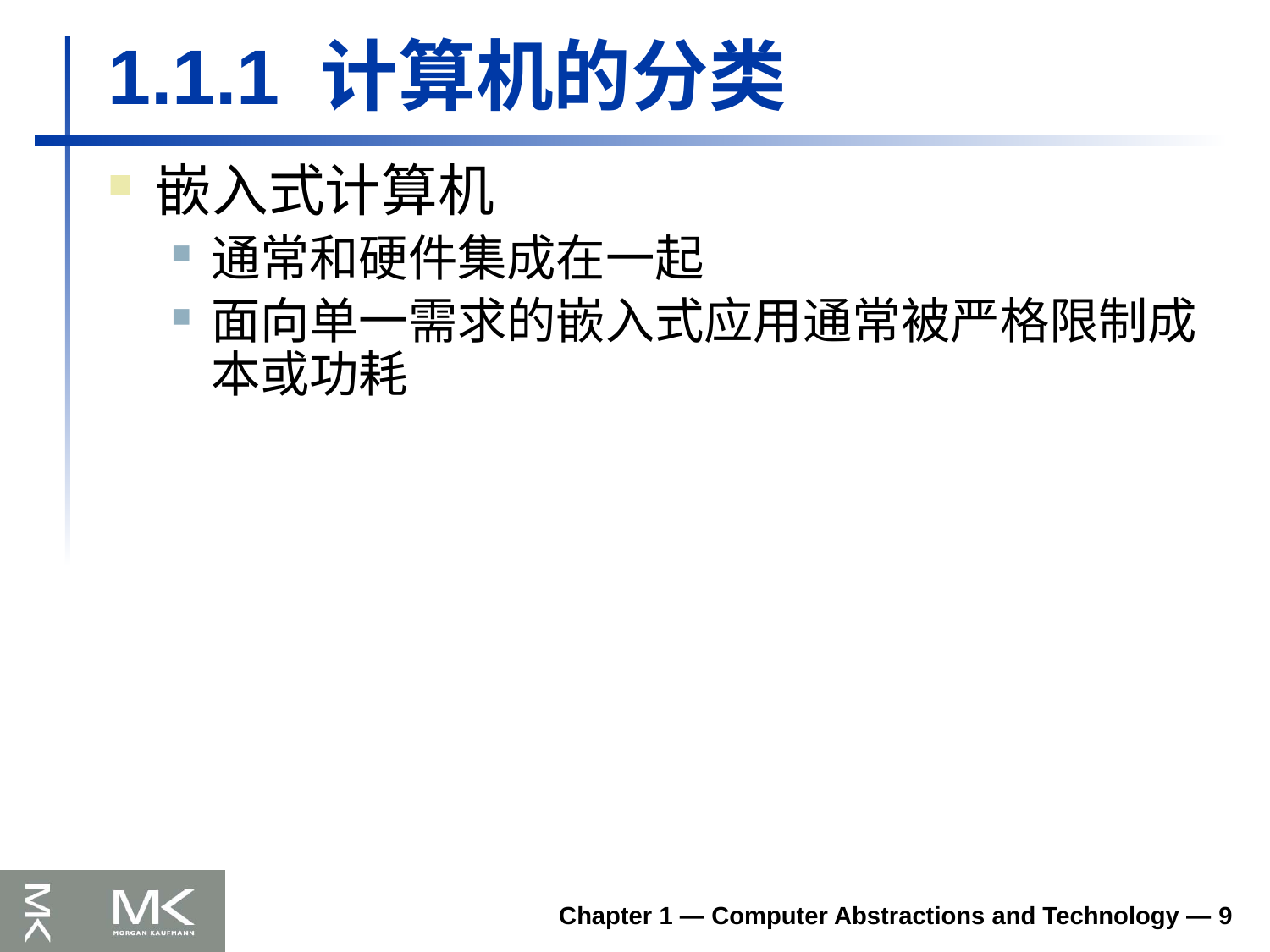

# 1.1.1 计算机的分类
嵌入式计算机
通常和硬件集成在一起
面向单一需求的嵌入式应用通常被严格限制成本或功耗
Chapter 1 — Computer Abstractions and Technology — 9